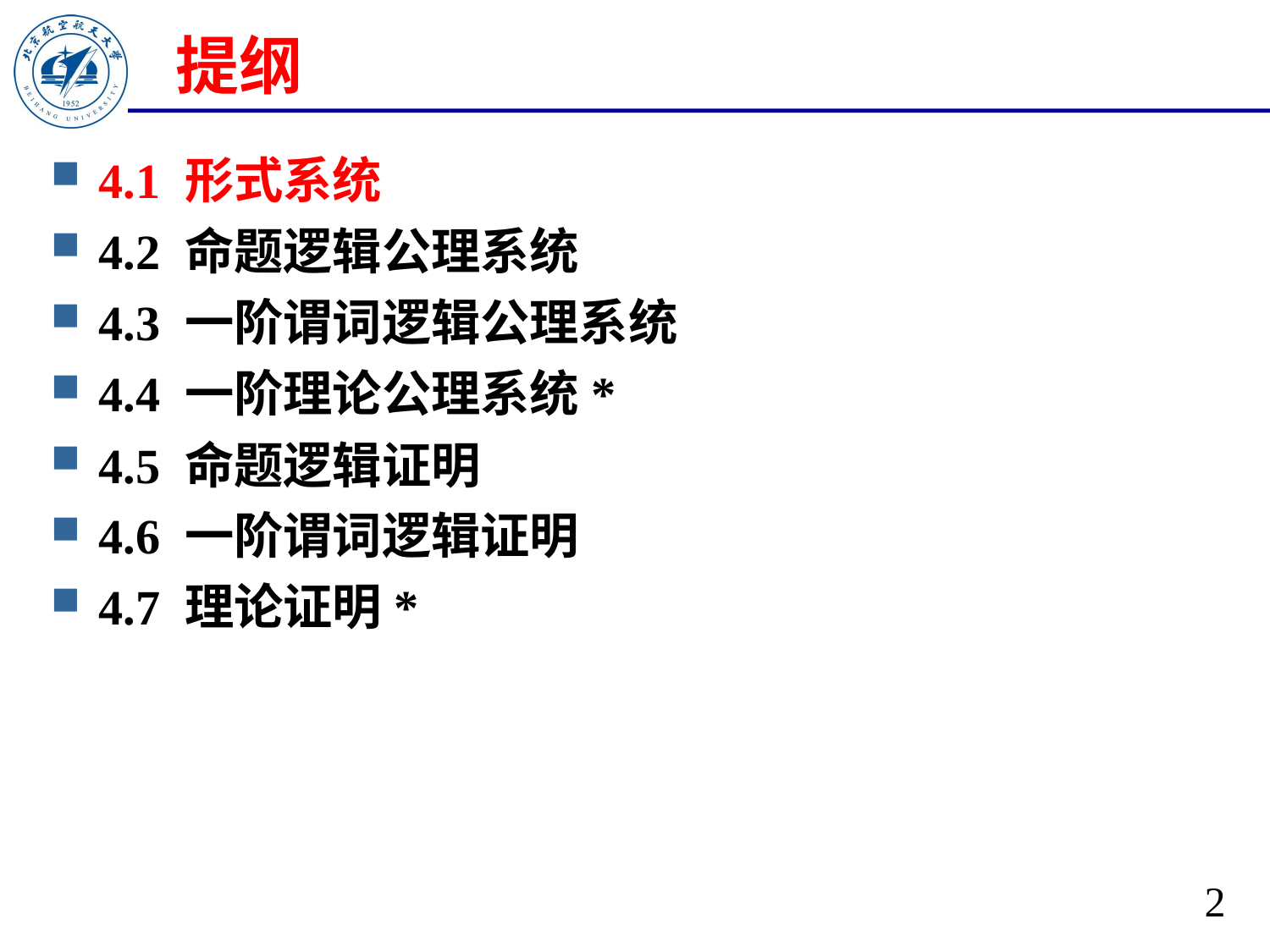

# 提纲
4.1 形式系统
4.2 命题逻辑公理系统
4.3 一阶谓词逻辑公理系统
4.4 一阶理论公理系统*
4.5 命题逻辑证明
4.6 一阶谓词逻辑证明
4.7 理论证明*